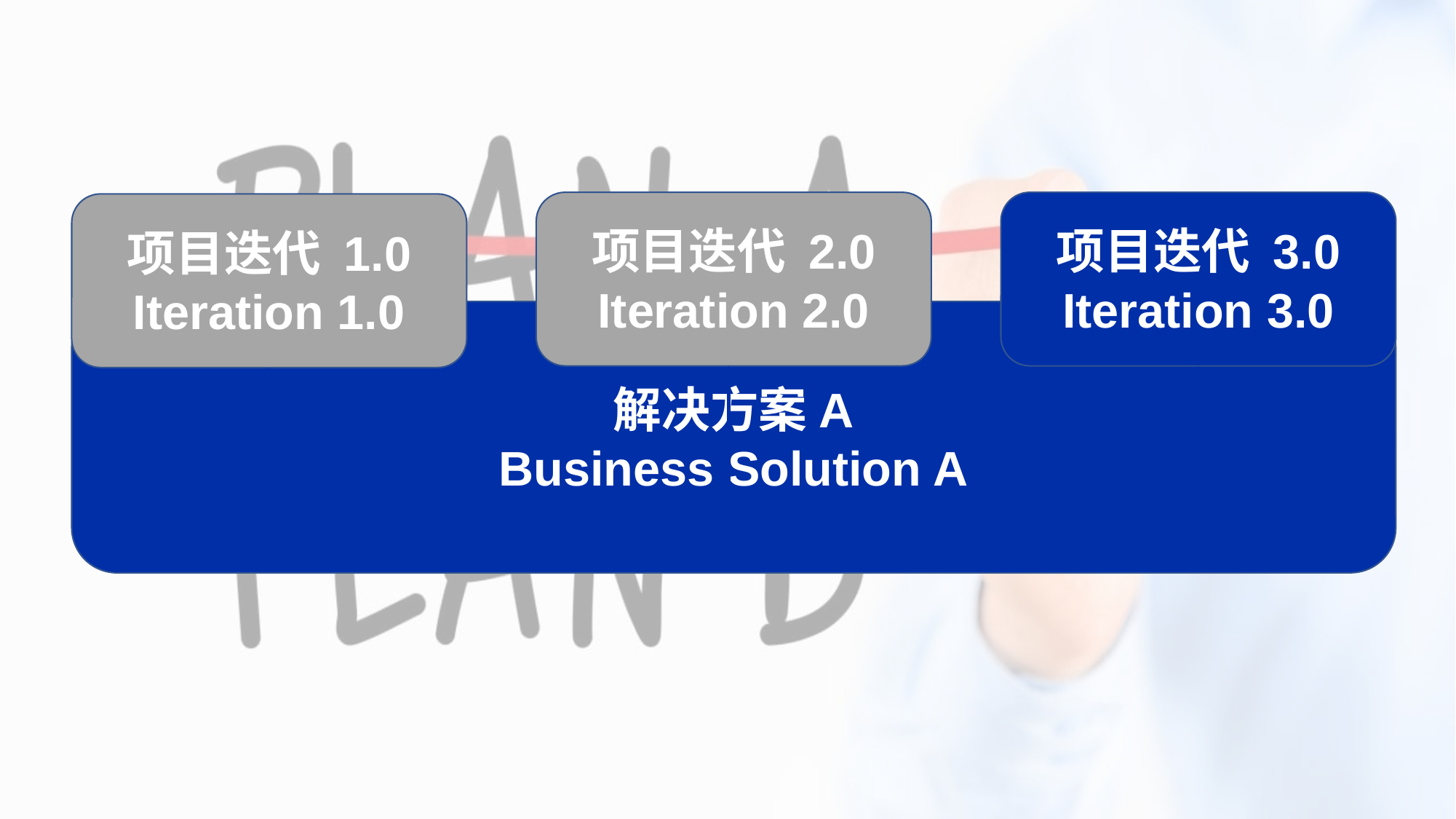

项目迭代 2.0 Iteration 2.0
项目迭代 3.0 Iteration 3.0
项目迭代 1.0 Iteration 1.0
解决方案A
Business Solution A